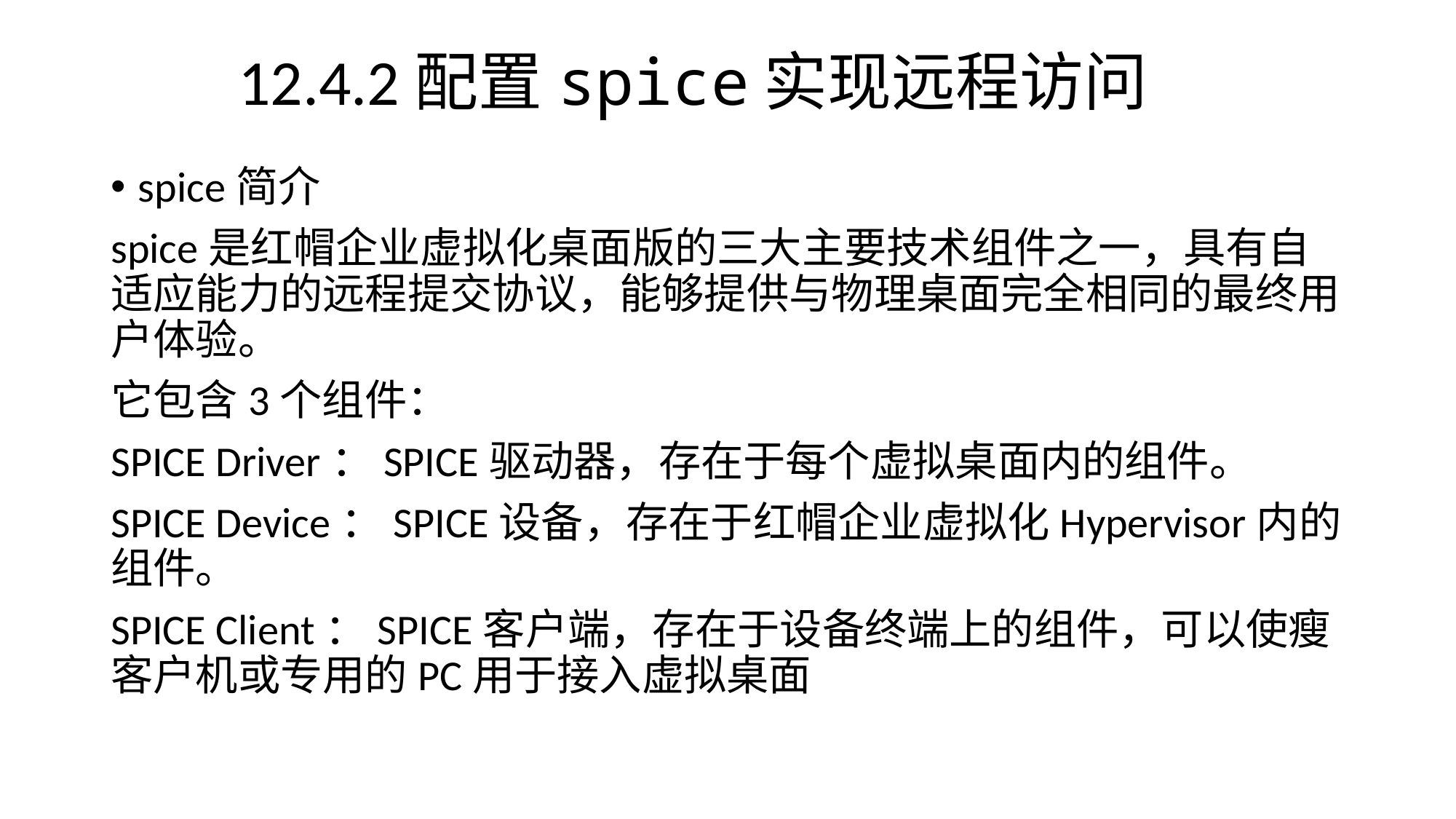

# 12.4.2配置spice实现远程访问
spice简介
spice是红帽企业虚拟化桌面版的三大主要技术组件之一，具有自适应能力的远程提交协议，能够提供与物理桌面完全相同的最终用户体验。
它包含3个组件：
SPICE Driver：SPICE驱动器，存在于每个虚拟桌面内的组件。
SPICE Device：SPICE设备，存在于红帽企业虚拟化Hypervisor内的组件。
SPICE Client：SPICE客户端，存在于设备终端上的组件，可以使瘦客户机或专用的PC用于接入虚拟桌面